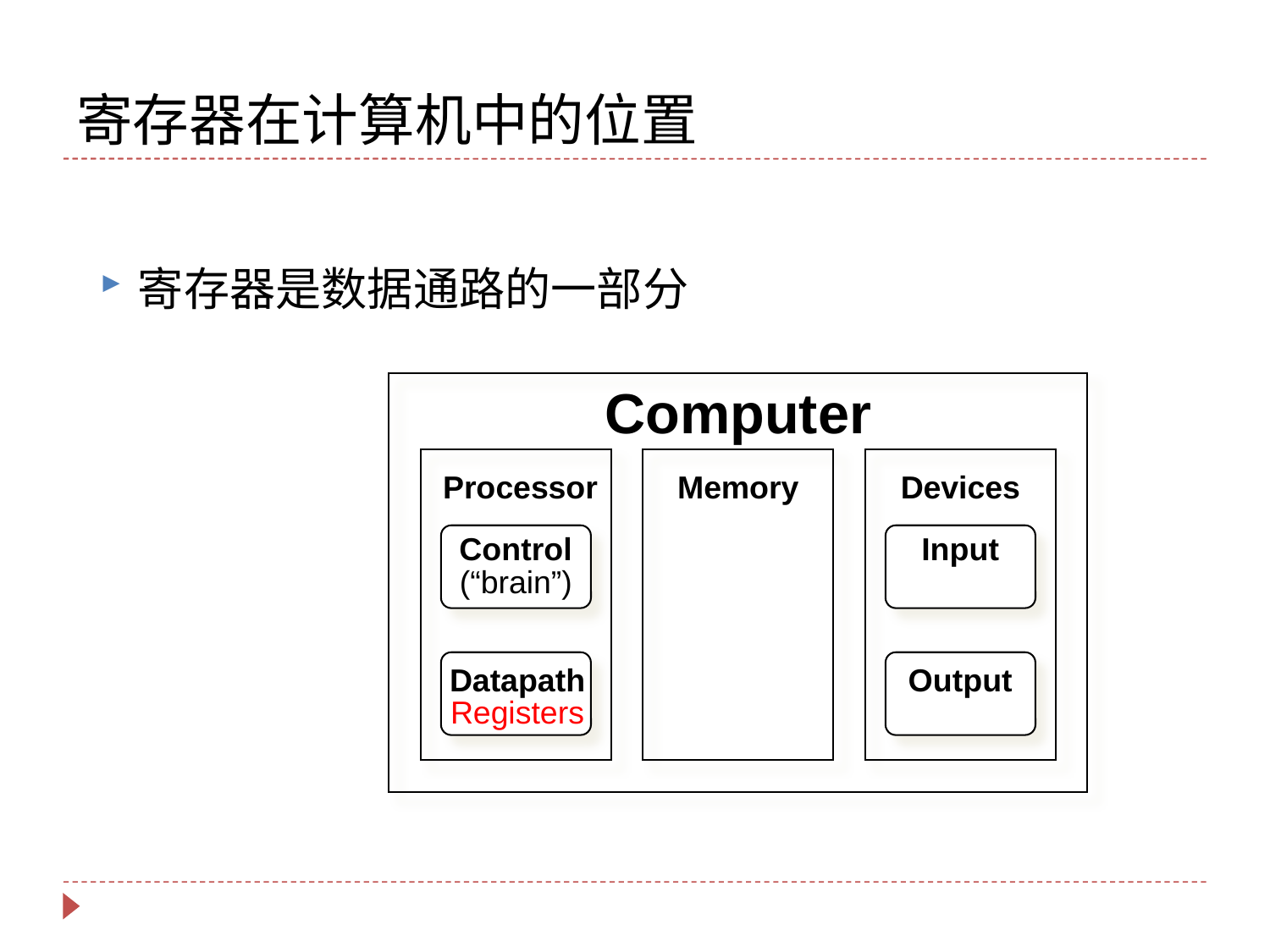

# 寄存器在计算机中的位置
寄存器是数据通路的一部分

Computer

 Processor

Memory

Devices

Control
(“brain”)
Input

Datapath
Registers
Output